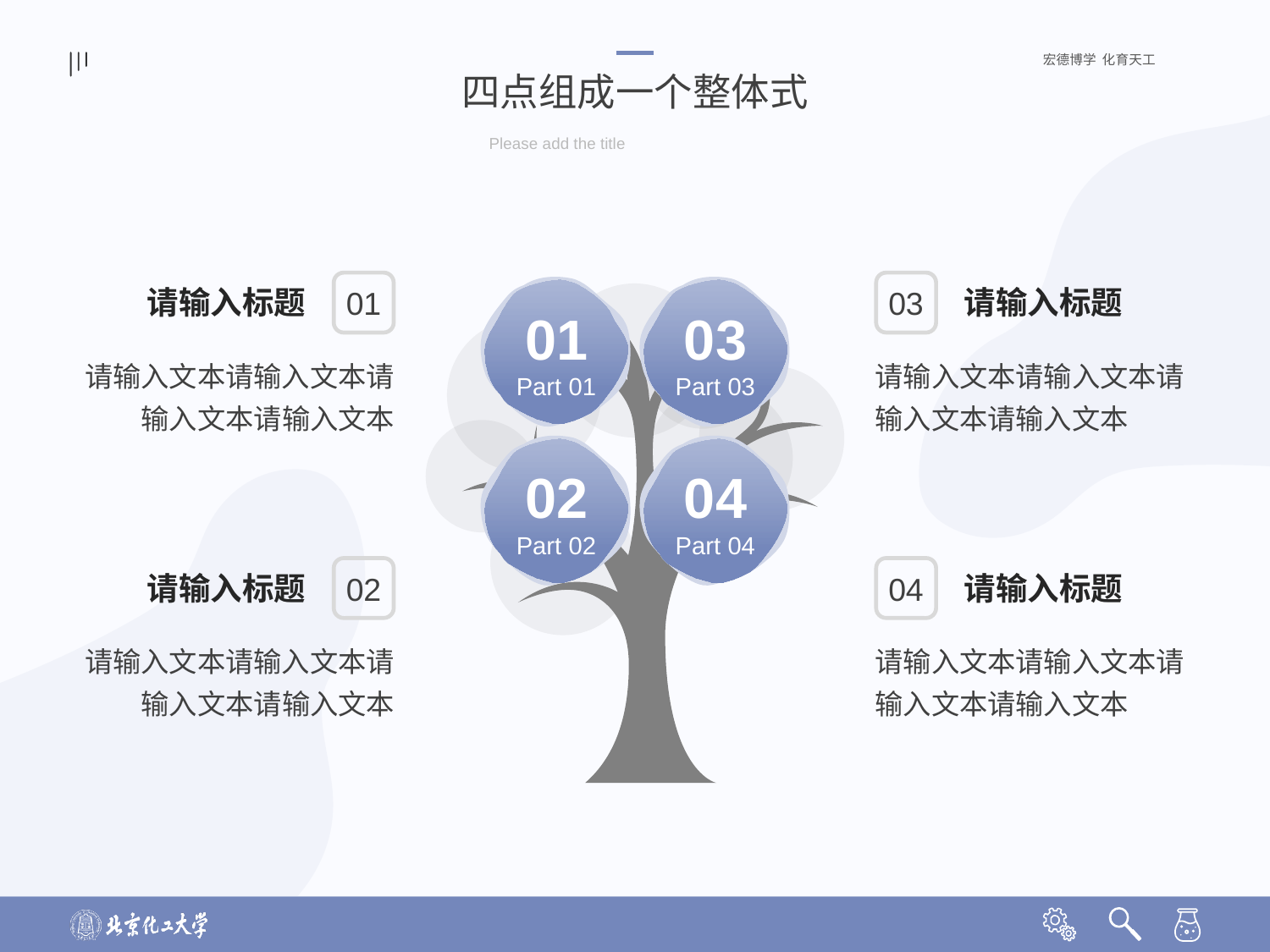

四点组成一个整体式
Please add the title
01
03

请输入标题
请输入标题
01
Part 01
03
Part 03

请输入文本请输入文本请输入文本请输入文本
请输入文本请输入文本请输入文本请输入文本

02
Part 02
04
Part 04

02
04
请输入标题
请输入标题
请输入文本请输入文本请输入文本请输入文本
请输入文本请输入文本请输入文本请输入文本